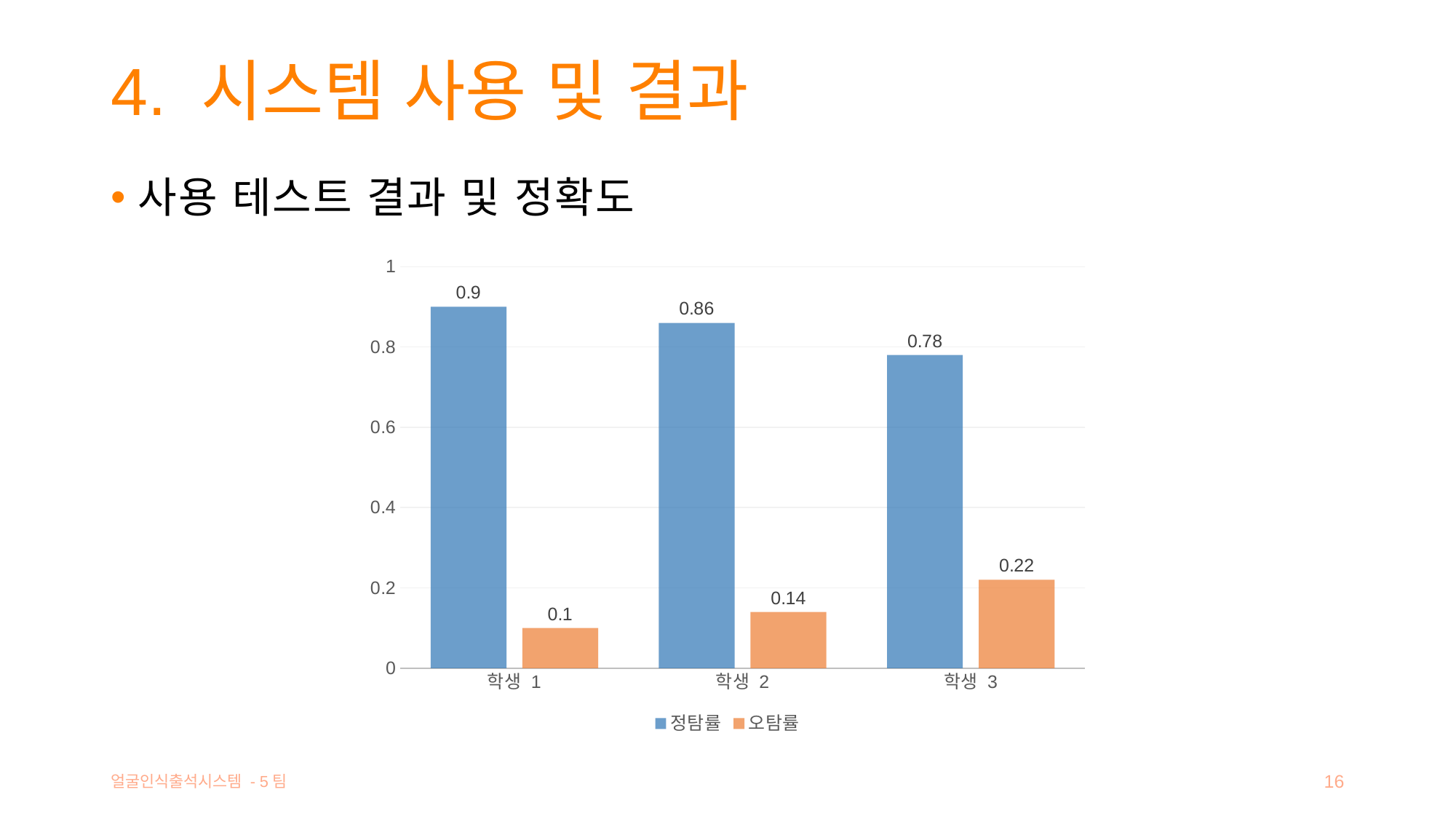

# 4. 시스템 사용 및 결과
사용 테스트 결과 및 정확도

### Chart

| Category | 정탐률 | 오탐률 |
|---|---|---|
| 학생 1 | 0.9 | 0.1 |
| 학생 2 | 0.86 | 0.14 |
| 학생 3 | 0.78 | 0.22 |
얼굴인식출석시스템 - 5팀
16